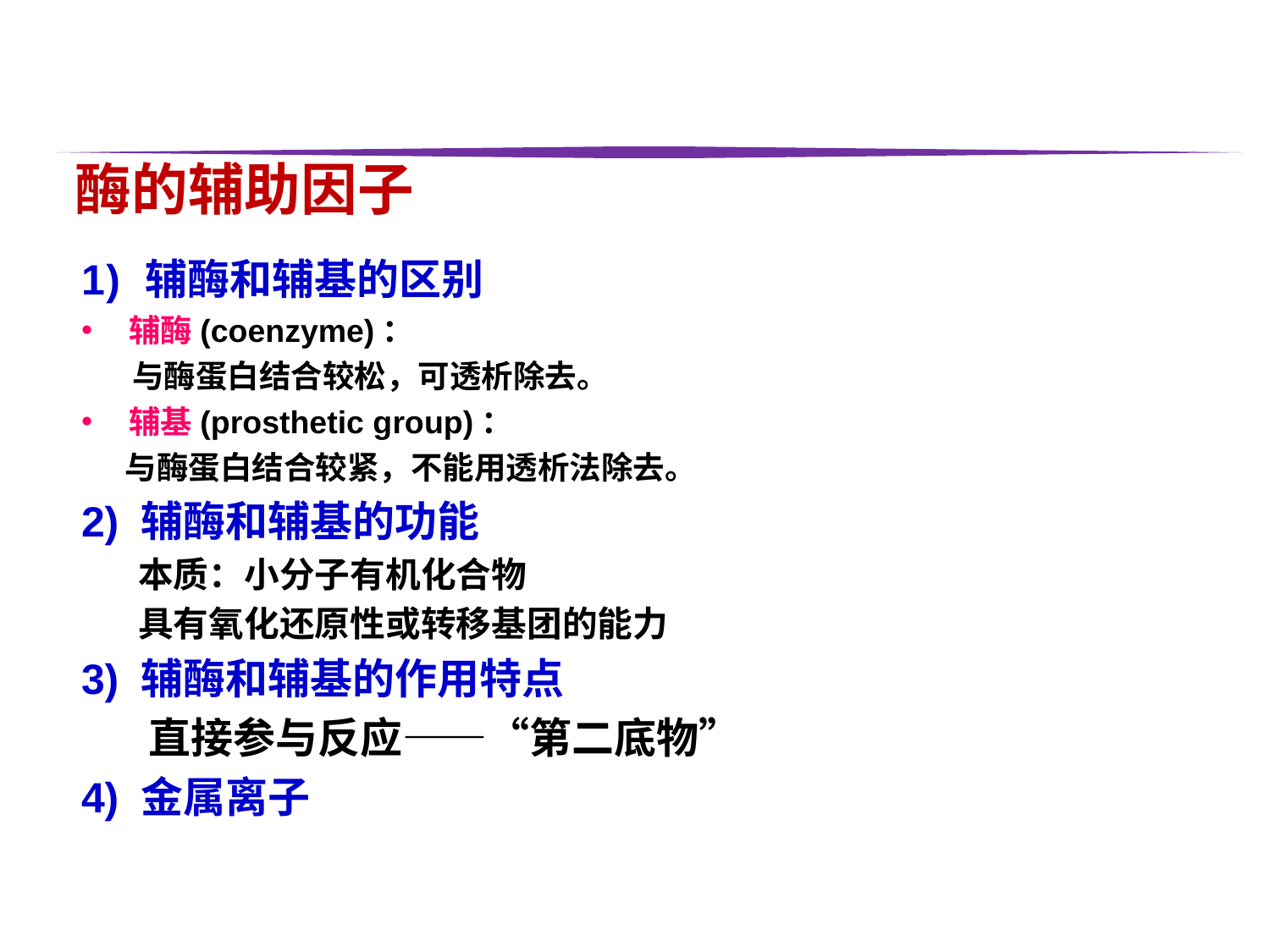

酶的辅助因子
辅酶和辅基的区别
辅酶(coenzyme)：
      与酶蛋白结合较松，可透析除去。
辅基(prosthetic group)：
     与酶蛋白结合较紧，不能用透析法除去。
2) 辅酶和辅基的功能
      本质：小分子有机化合物
      具有氧化还原性或转移基团的能力
3) 辅酶和辅基的作用特点
      直接参与反应——“第二底物”
4) 金属离子